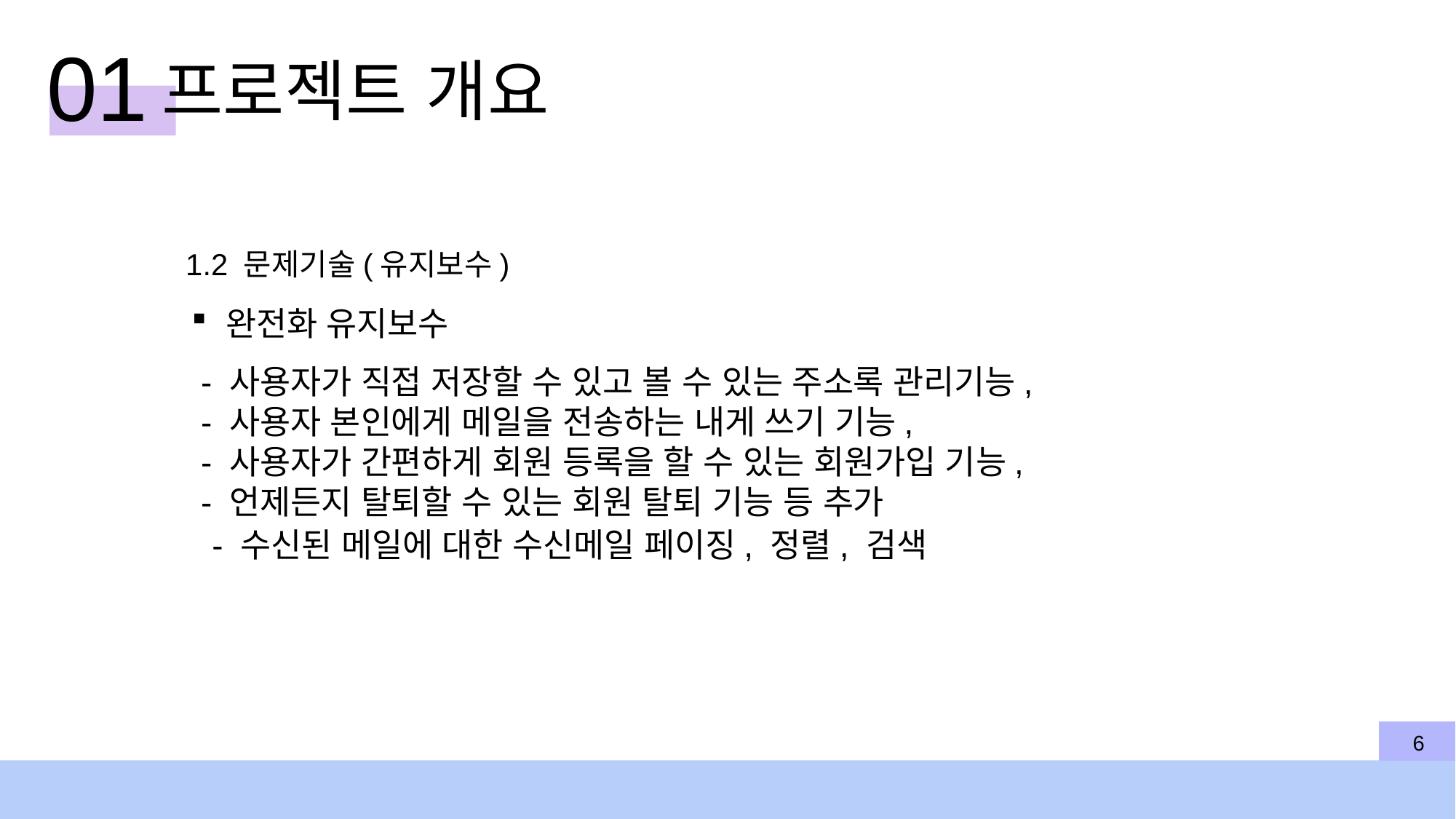

01
프로젝트 개요

1.2 문제기술(유지보수)
완전화 유지보수

 - 사용자가 직접 저장할 수 있고 볼 수 있는 주소록 관리기능,
 - 사용자 본인에게 메일을 전송하는 내게 쓰기 기능,
 - 사용자가 간편하게 회원 등록을 할 수 있는 회원가입 기능,
 - 언제든지 탈퇴할 수 있는 회원 탈퇴 기능 등 추가
  - 수신된 메일에 대한 수신메일 페이징, 정렬, 검색

6